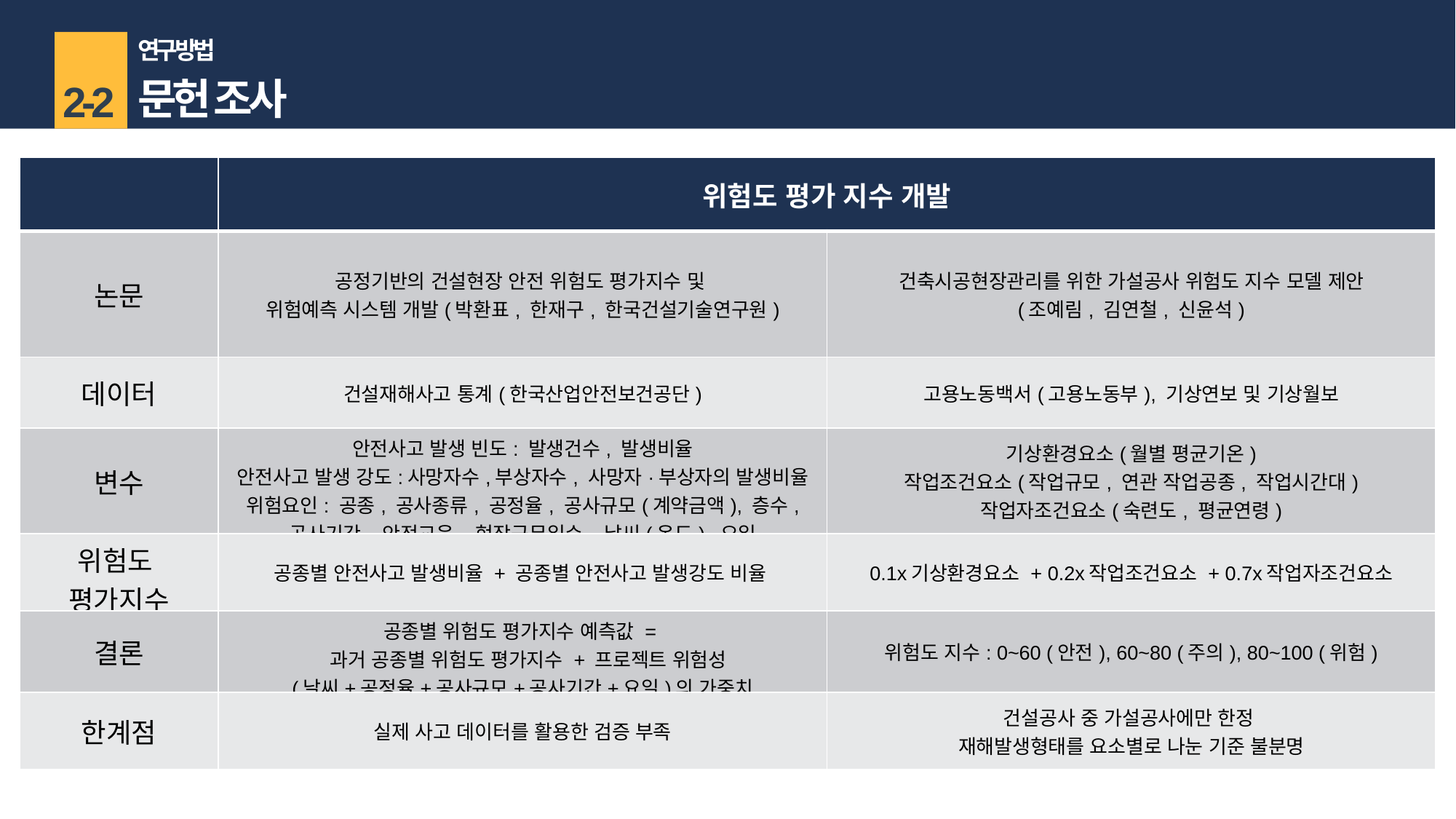

연구 방법

문헌 조사
2-2
이론적 배경
|  | 위험도 평가 지수 개발 |  |
| --- | --- | --- |
| 논문 | 공정기반의 건설현장 안전 위험도 평가지수 및 위험예측 시스템 개발(박환표, 한재구, 한국건설기술연구원) | 건축시공현장관리를 위한 가설공사 위험도 지수 모델 제안 (조예림, 김연철, 신윤석) |
| 데이터 | 건설재해사고 통계(한국산업안전보건공단) | 고용노동백서(고용노동부), 기상연보 및 기상월보 |
| 변수 | 안전사고 발생 빈도: 발생건수, 발생비율 안전사고 발생 강도:사망자수,부상자수, 사망자·부상자의 발생비율 위험요인: 공종, 공사종류, 공정율, 공사규모(계약금액), 층수, 공사기간, 안전교육, 현장근무일수, 날씨(온도), 요일 | 기상환경요소(월별 평균기온) 작업조건요소(작업규모, 연관 작업공종, 작업시간대) 작업자조건요소(숙련도, 평균연령) |
| 위험도 평가지수 | 공종별 안전사고 발생비율 + 공종별 안전사고 발생강도 비율 | 0.1x기상환경요소 + 0.2x작업조건요소 + 0.7x작업자조건요소 |
| 결론 | 공종별 위험도 평가지수 예측값 = 과거 공종별 위험도 평가지수 + 프로젝트 위험성 (날씨+공정율+공사규모+공사기간+요일)의 가중치 | 위험도 지수: 0~60 (안전), 60~80 (주의), 80~100 (위험) |
| 한계점 | 실제 사고 데이터를 활용한 검증 부족 | 건설공사 중 가설공사에만 한정 재해발생형태를 요소별로 나눈 기준 불분명 |